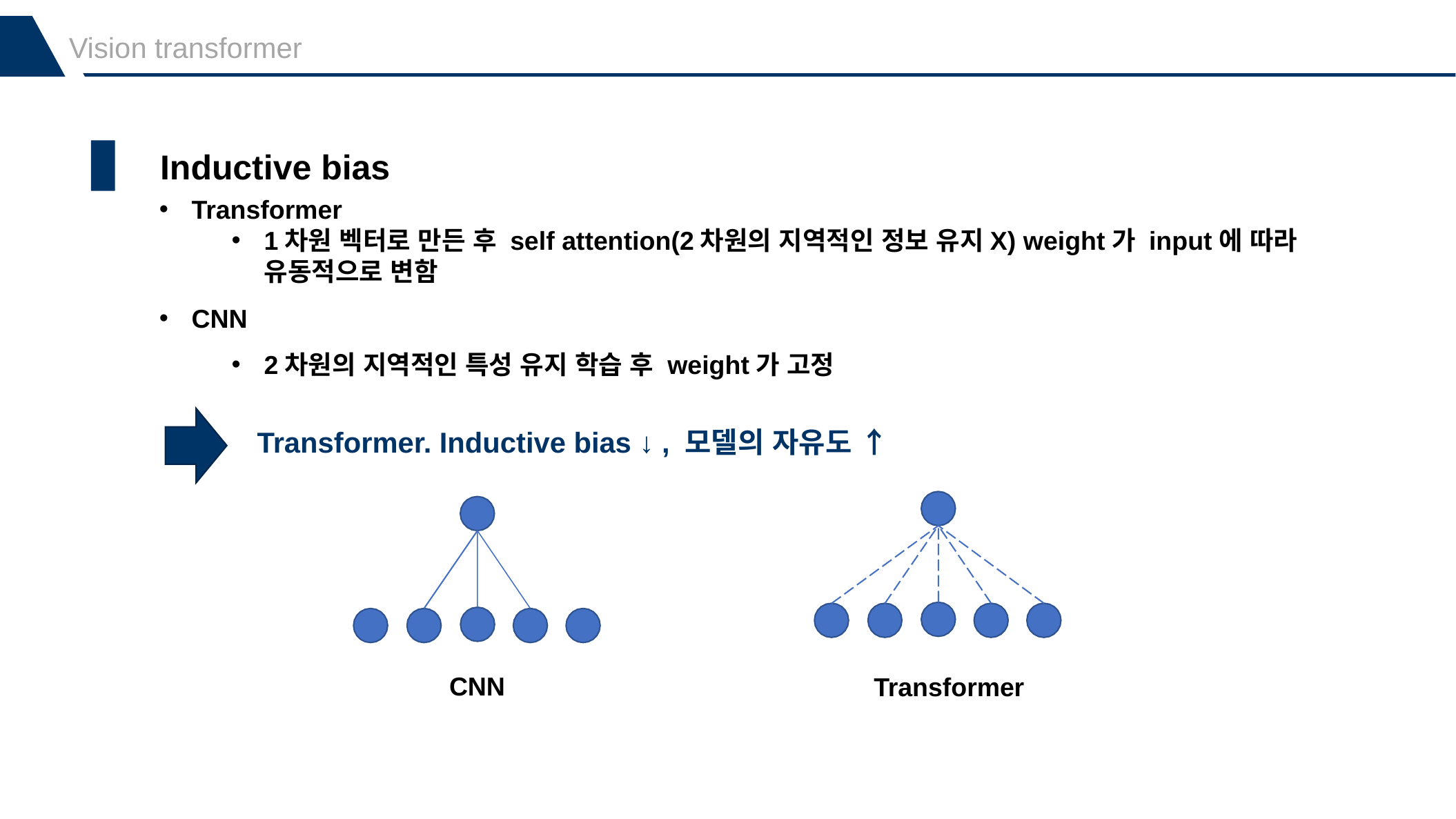

Vision transformer

Inductive bias
Transformer
1차원 벡터로 만든 후 self attention(2차원의 지역적인 정보 유지X) weight가 input에 따라 유동적으로 변함
CNN
2차원의 지역적인 특성 유지 학습 후 weight가 고정

Transformer. Inductive bias ↓ , 모델의 자유도 ↑

CNN
Transformer